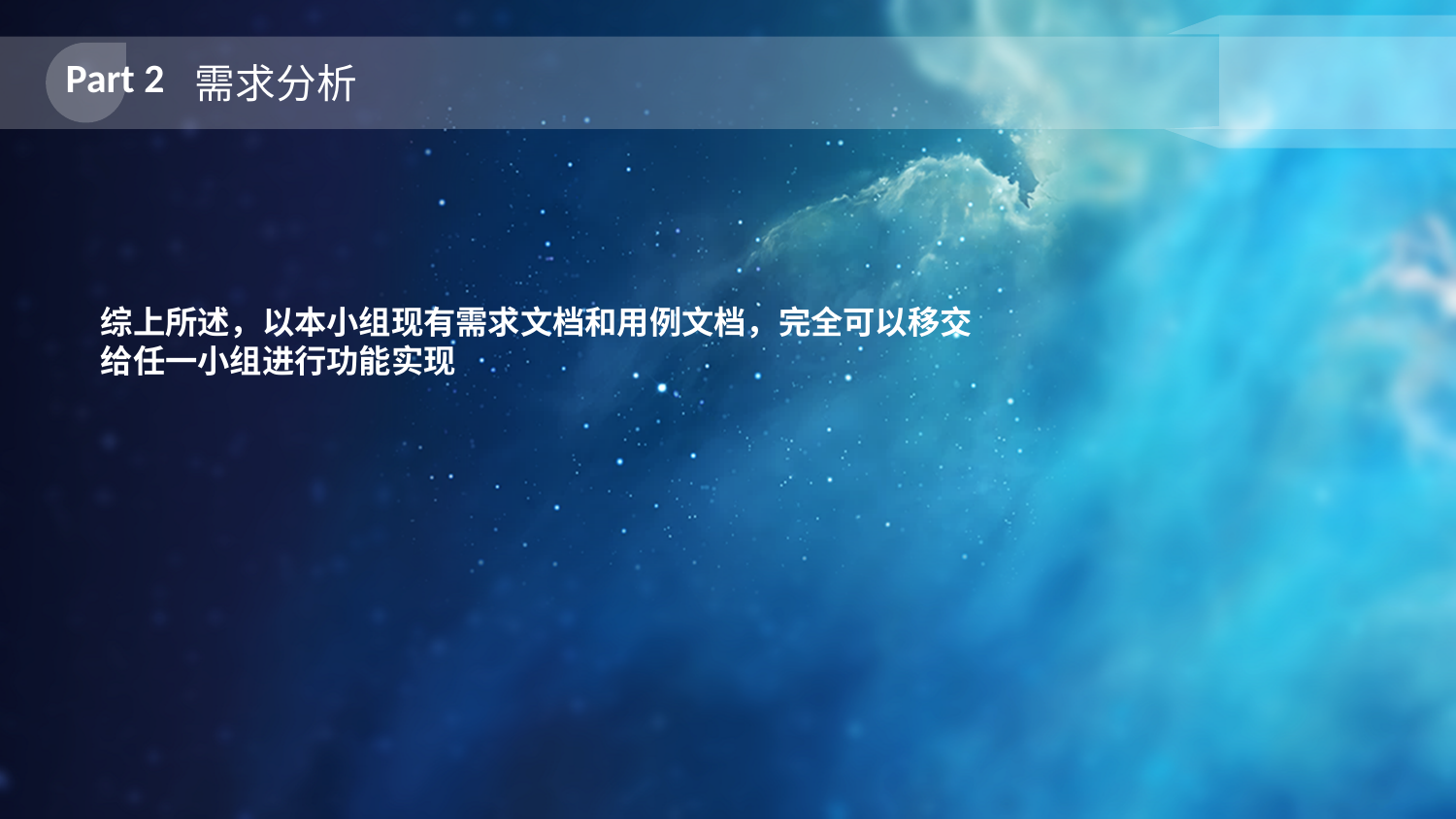

Part 2
需求分析
综上所述，以本小组现有需求文档和用例文档，完全可以移交给任一小组进行功能实现